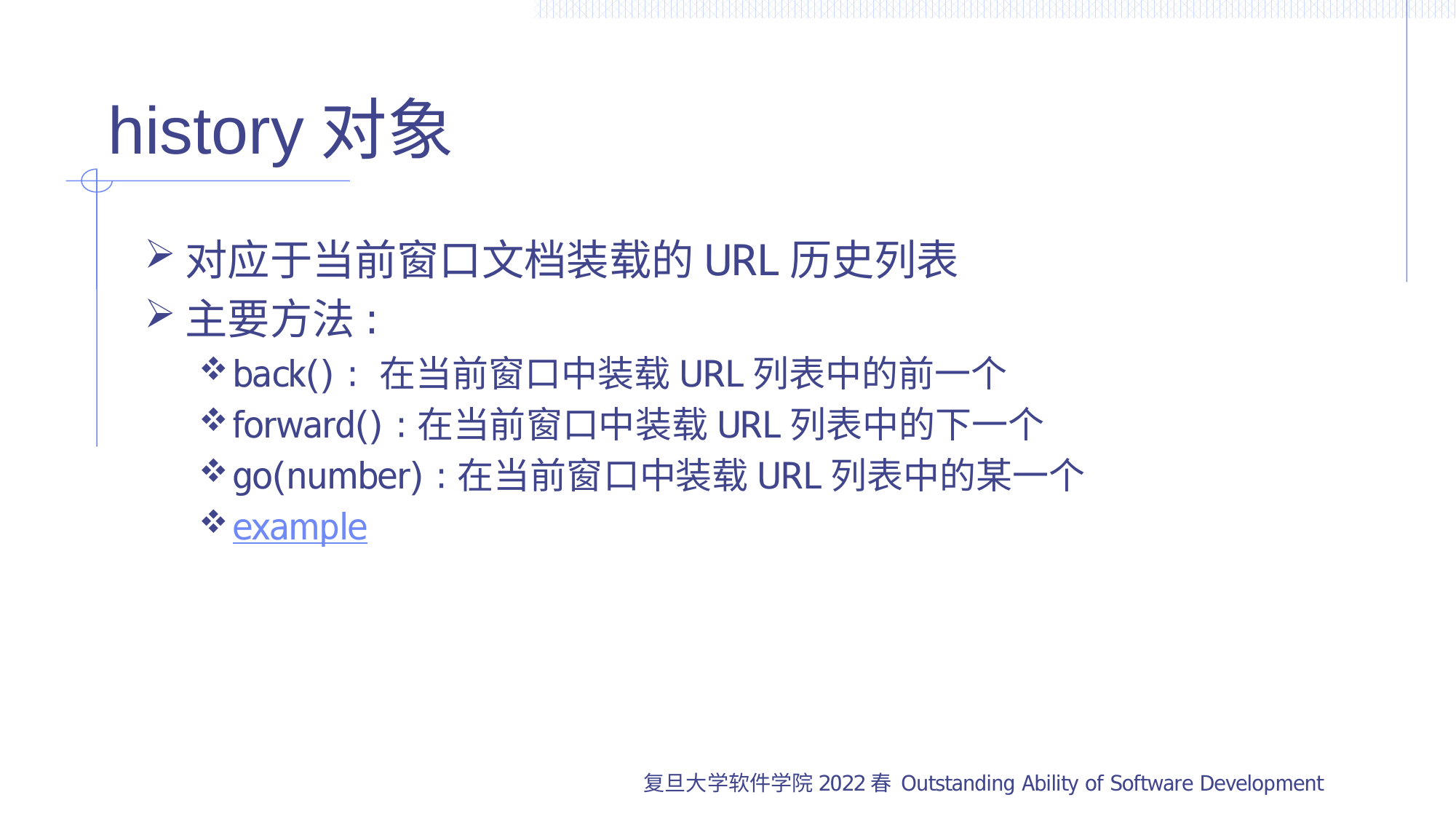

# history对象
对应于当前窗口文档装载的URL历史列表
主要方法:
back() : 在当前窗口中装载URL列表中的前一个
forward() :在当前窗口中装载URL列表中的下一个
go(number) :在当前窗口中装载URL列表中的某一个
example